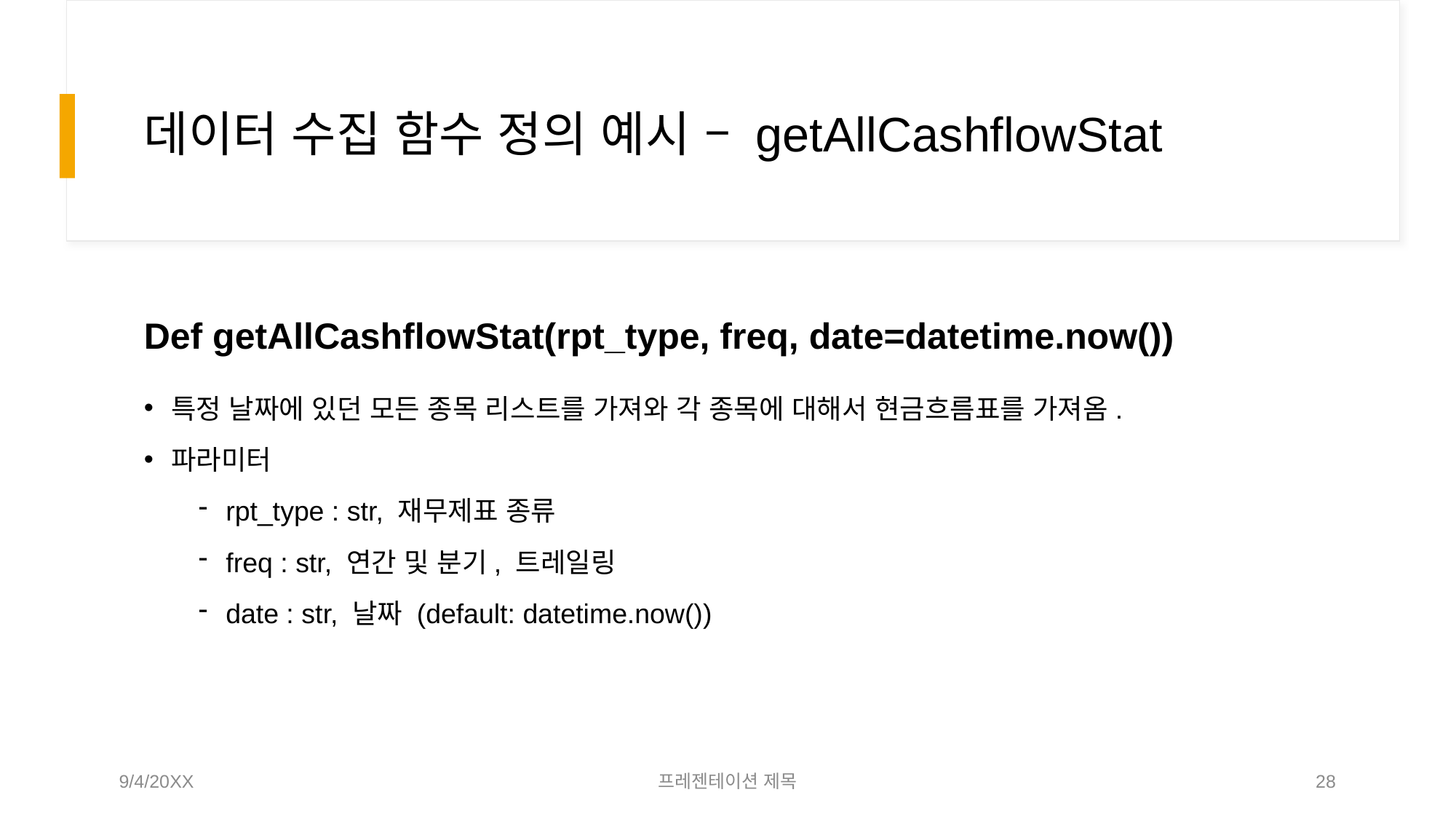

# 데이터 수집 함수 정의 예시 – getAllCashflowStat
Def getAllCashflowStat(rpt_type, freq, date=datetime.now())
특정 날짜에 있던 모든 종목 리스트를 가져와 각 종목에 대해서 현금흐름표를 가져옴.
파라미터
rpt_type : str, 재무제표 종류
freq : str, 연간 및 분기, 트레일링
date : str, 날짜 (default: datetime.now())
9/4/20XX
프레젠테이션 제목
28